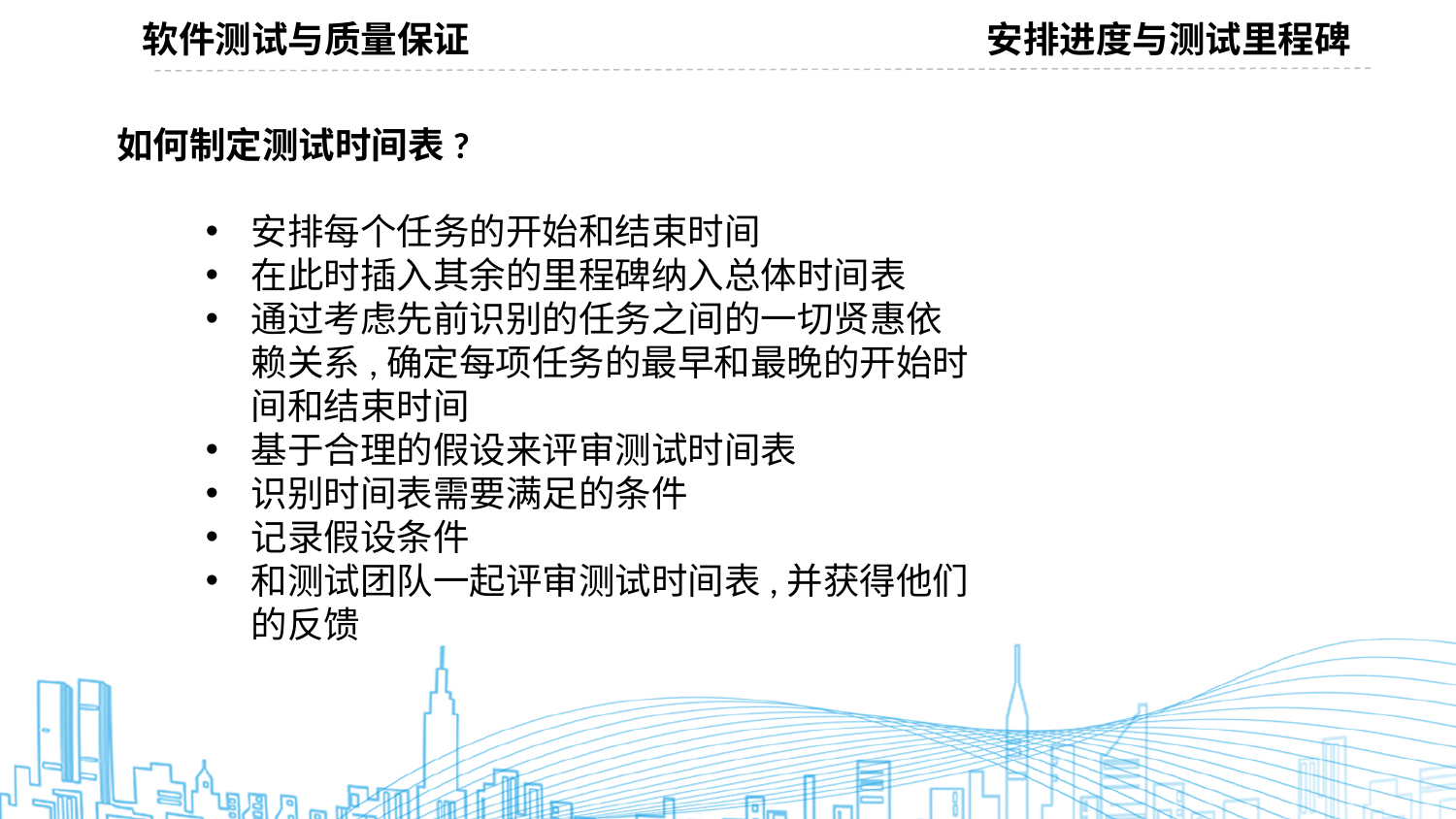

软件测试与质量保证
安排进度与测试里程碑
如何制定测试时间表?
安排每个任务的开始和结束时间
在此时插入其余的里程碑纳入总体时间表
通过考虑先前识别的任务之间的一切贤惠依赖关系,确定每项任务的最早和最晚的开始时间和结束时间
基于合理的假设来评审测试时间表
识别时间表需要满足的条件
记录假设条件
和测试团队一起评审测试时间表,并获得他们的反馈